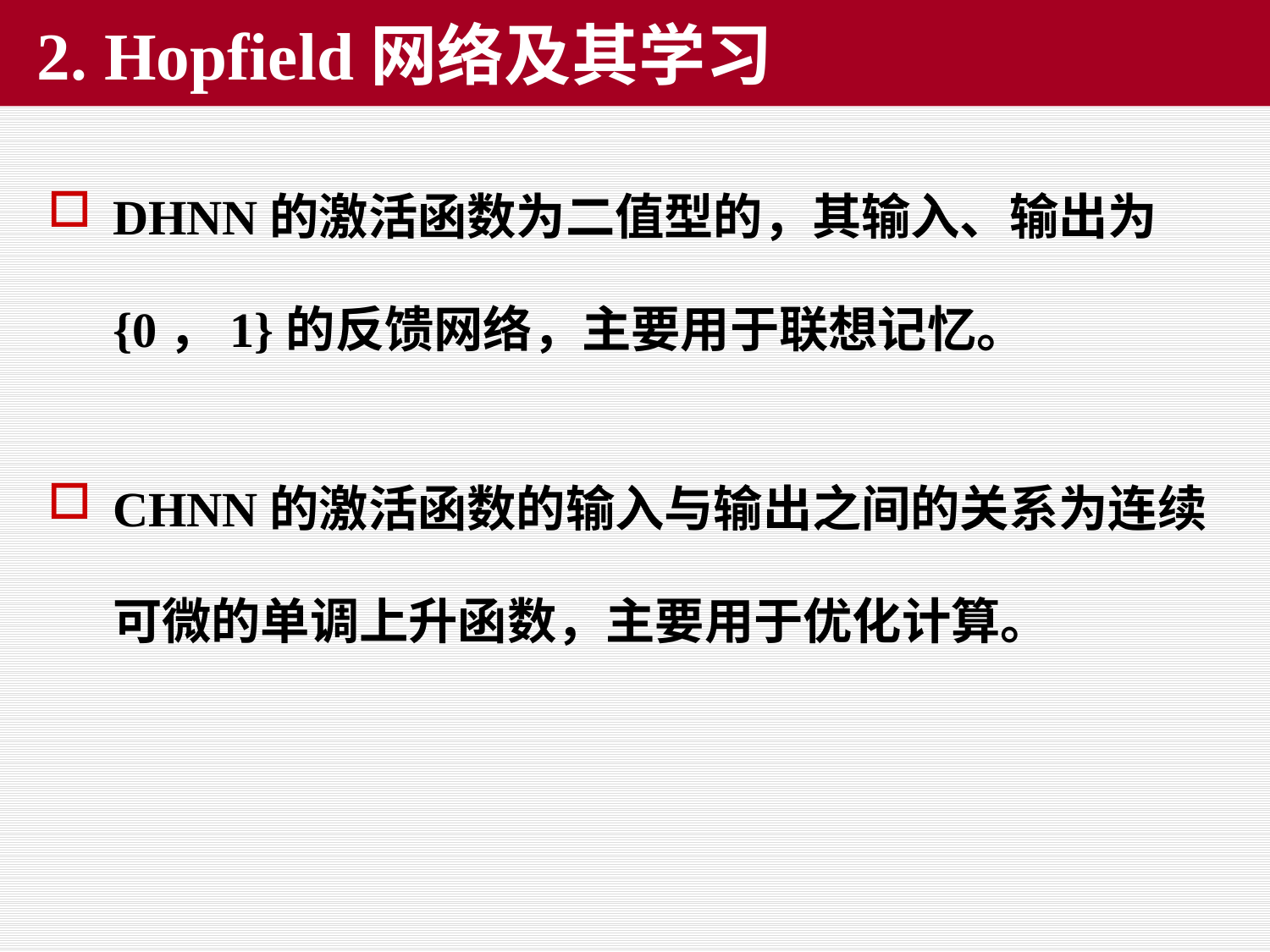

# 2. Hopfield网络及其学习
DHNN的激活函数为二值型的，其输入、输出为{0，1}的反馈网络，主要用于联想记忆。

CHNN的激活函数的输入与输出之间的关系为连续可微的单调上升函数，主要用于优化计算。